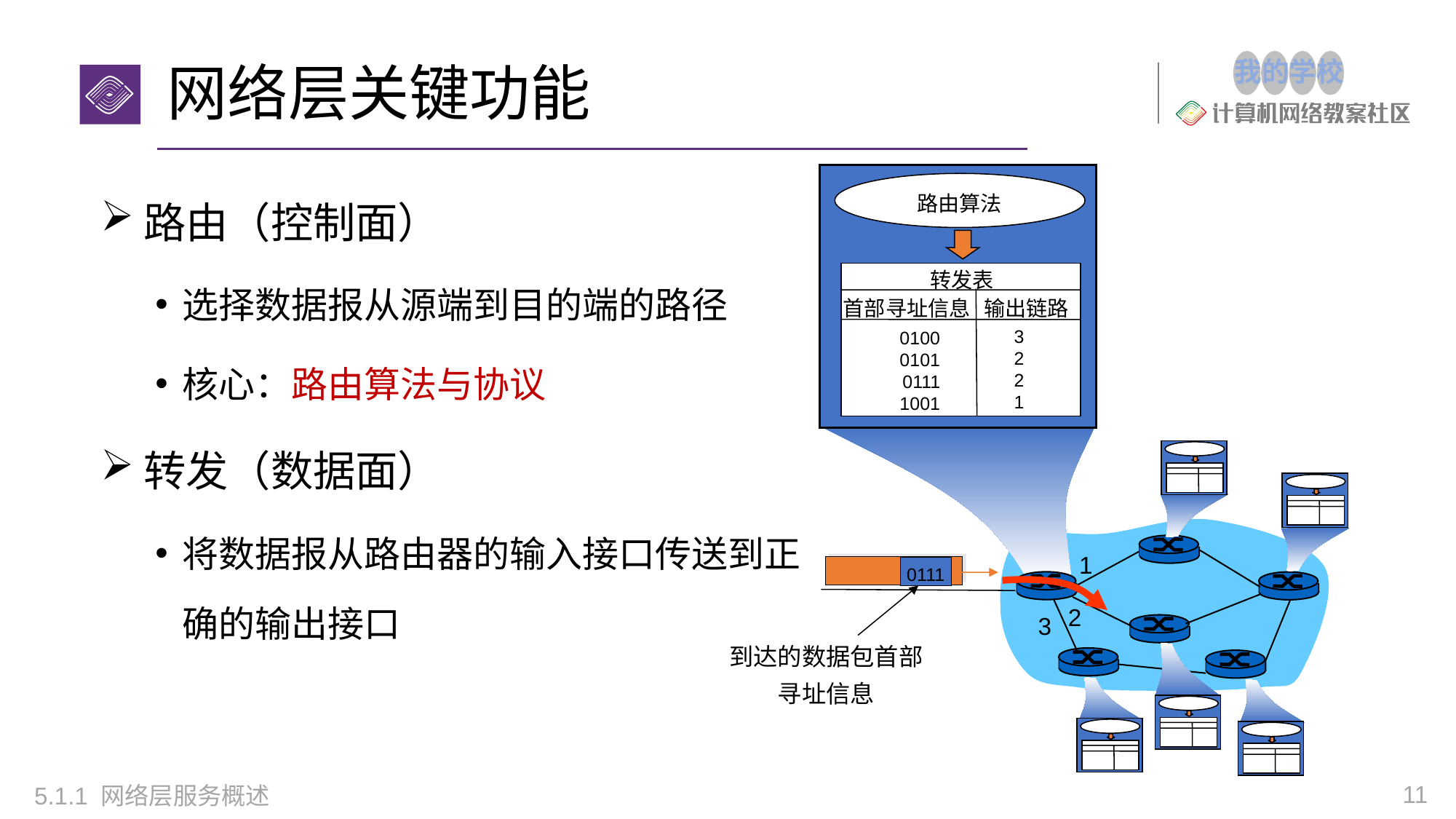

# 网络层关键功能
路由（控制面）
选择数据报从源端到目的端的路径
核心：路由算法与协议
转发（数据面）
将数据报从路由器的输入接口传送到正确的输出接口

路由算法

转发表

输出链路
首部寻址信息

3
2
2
1
0100
0101
0111
1001

1

0111

2

3

到达的数据包首部
寻址信息

11
5.1.1 网络层服务概述